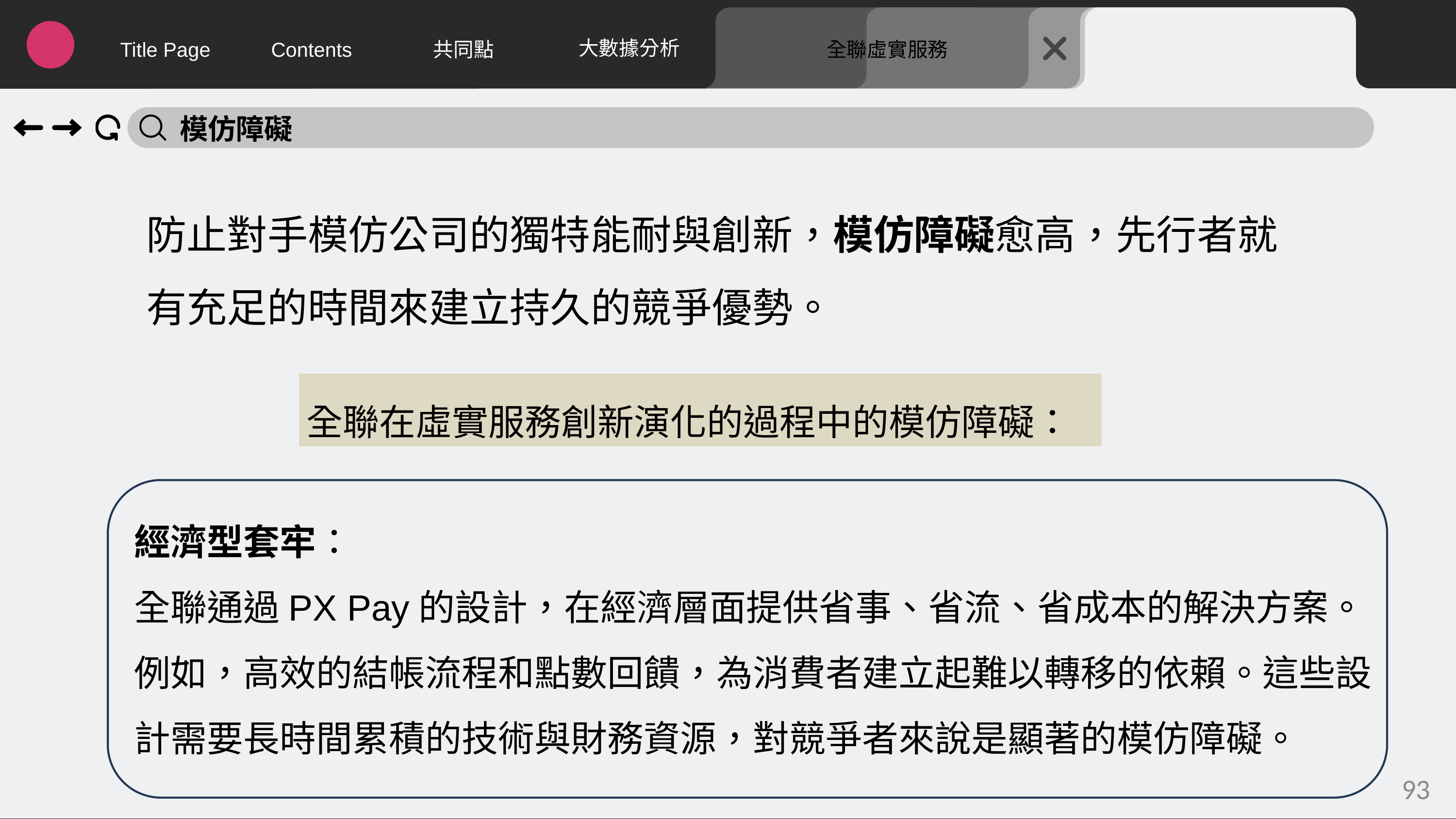

大數據分析
Title Page
Contents
共同點
全聯虛實服務

模仿障礙

防止對手模仿公司的獨特能耐與創新，模仿障礙愈高，先行者就有充足的時間來建立持久的競爭優勢。
全聯在虛實服務創新演化的過程中的模仿障礙：

經濟型套牢：
全聯通過PX Pay的設計，在經濟層面提供省事、省流、省成本的解決方案。例如，高效的結帳流程和點數回饋，為消費者建立起難以轉移的依賴。這些設計需要長時間累積的技術與財務資源，對競爭者來說是顯著的模仿障礙。
93